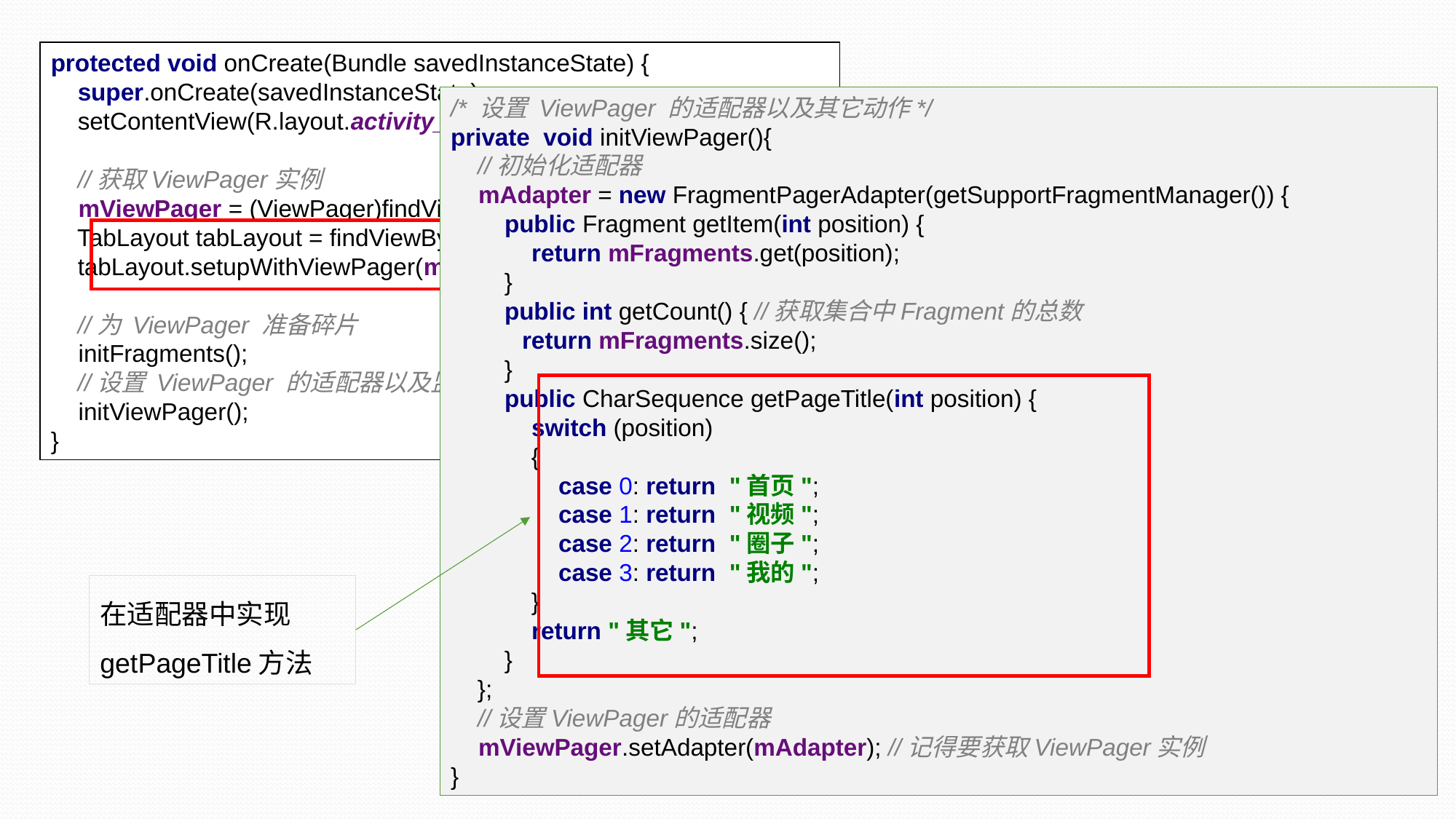

protected void onCreate(Bundle savedInstanceState) {
    super.onCreate(savedInstanceState);
    setContentView(R.layout.activity_tab_layout);
    //获取ViewPager实例
    mViewPager = (ViewPager)findViewById(R.id.viewPager);
    TabLayout tabLayout = findViewById(R.id.tab_layout);
    tabLayout.setupWithViewPager(mViewPager);
    //为 ViewPager 准备碎片
    initFragments();
    //设置 ViewPager 的适配器以及监听器
    initViewPager();
}
/* 设置 ViewPager 的适配器以及其它动作*/
private  void initViewPager(){
    //初始化适配器
    mAdapter = new FragmentPagerAdapter(getSupportFragmentManager()) {
        public Fragment getItem(int position) {
            return mFragments.get(position);
        }
        public int getCount() { //获取集合中Fragment的总数
            return mFragments.size();
        }
        public CharSequence getPageTitle(int position) {
            switch (position)
            {
                case 0: return  "首页";
                case 1: return  "视频";
                case 2: return  "圈子";
                case 3: return  "我的";
            }
            return "其它";
        }
    };
    //设置ViewPager的适配器
    mViewPager.setAdapter(mAdapter); //记得要获取ViewPager实例
}
使用 setupWithViewPager() 将 TabLayout 与 ViewPager 相关联

在适配器中实现 getPageTitle方法